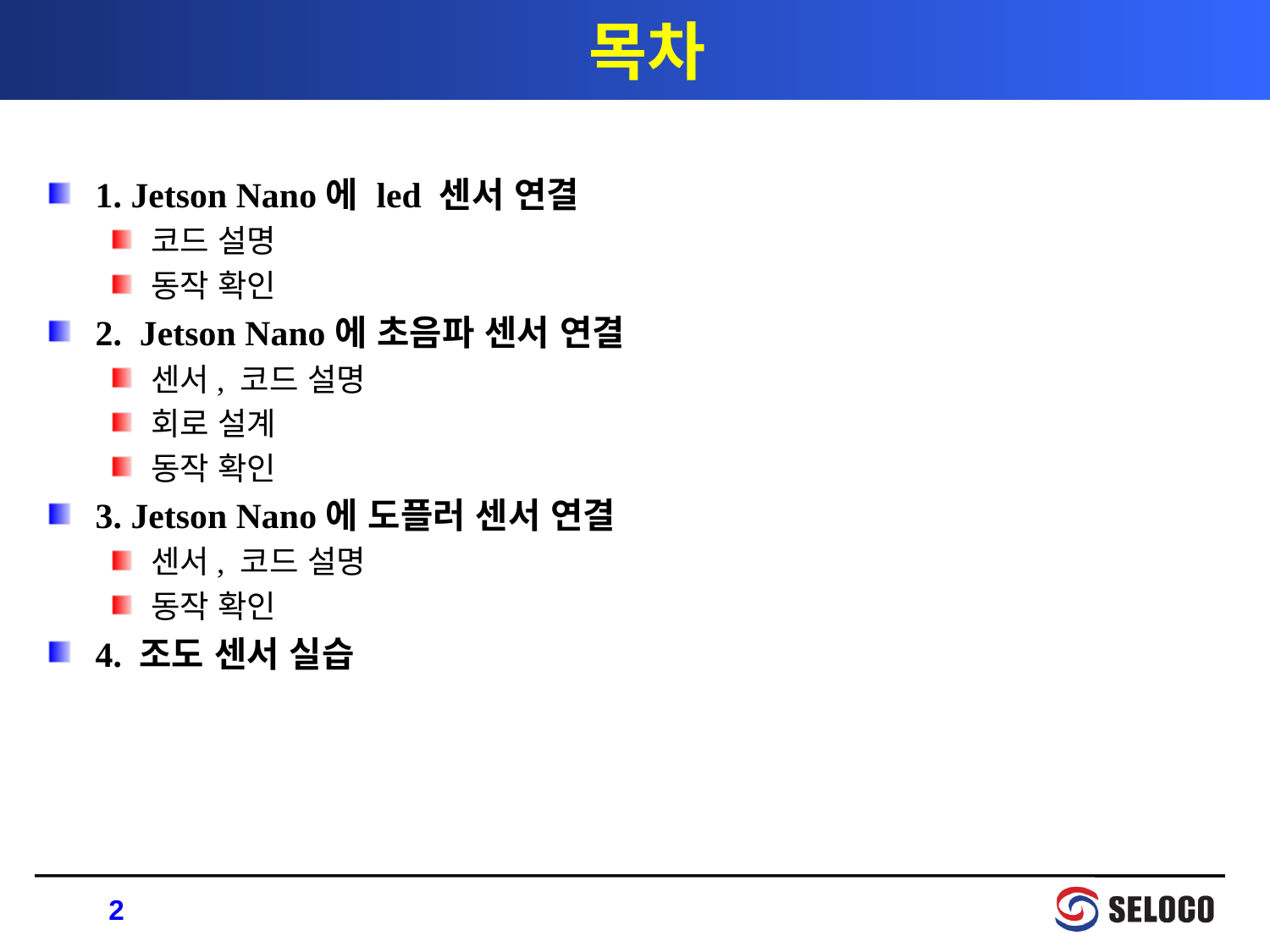

# 목차

1. Jetson Nano에 led 센서 연결
코드 설명
동작 확인
2.  Jetson Nano에 초음파 센서 연결
센서, 코드 설명
회로 설계
동작 확인
3. Jetson Nano에 도플러 센서 연결
센서, 코드 설명
동작 확인
4. 조도 센서 실습
2